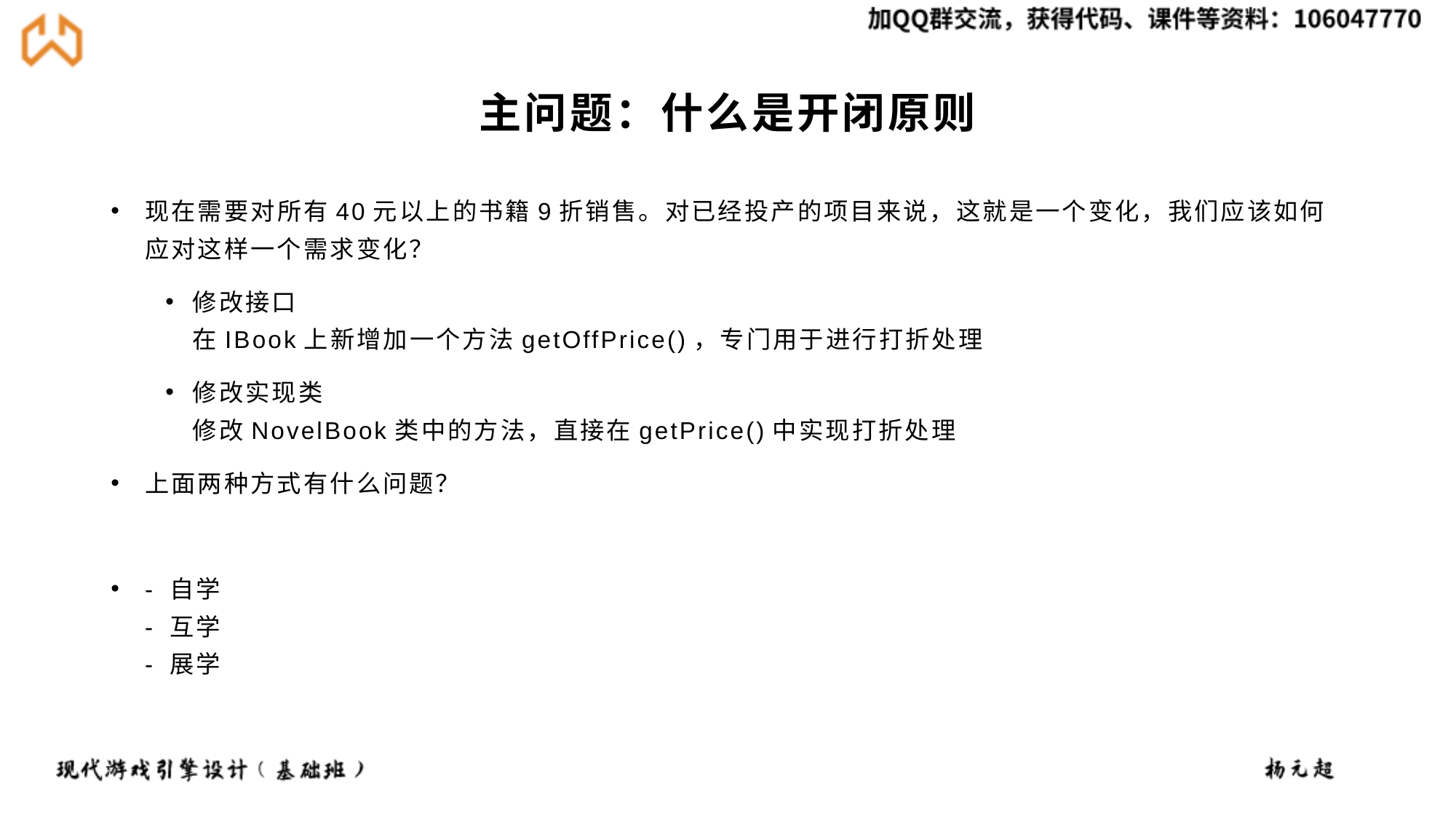

# 主问题：什么是开闭原则
现在需要对所有40元以上的书籍9折销售。对已经投产的项目来说，这就是一个变化，我们应该如何应对这样一个需求变化？
修改接口
在IBook上新增加一个方法getOffPrice()，专门用于进行打折处理
修改实现类
修改NovelBook类中的方法，直接在getPrice()中实现打折处理
上面两种方式有什么问题？

- 自学
- 互学
- 展学